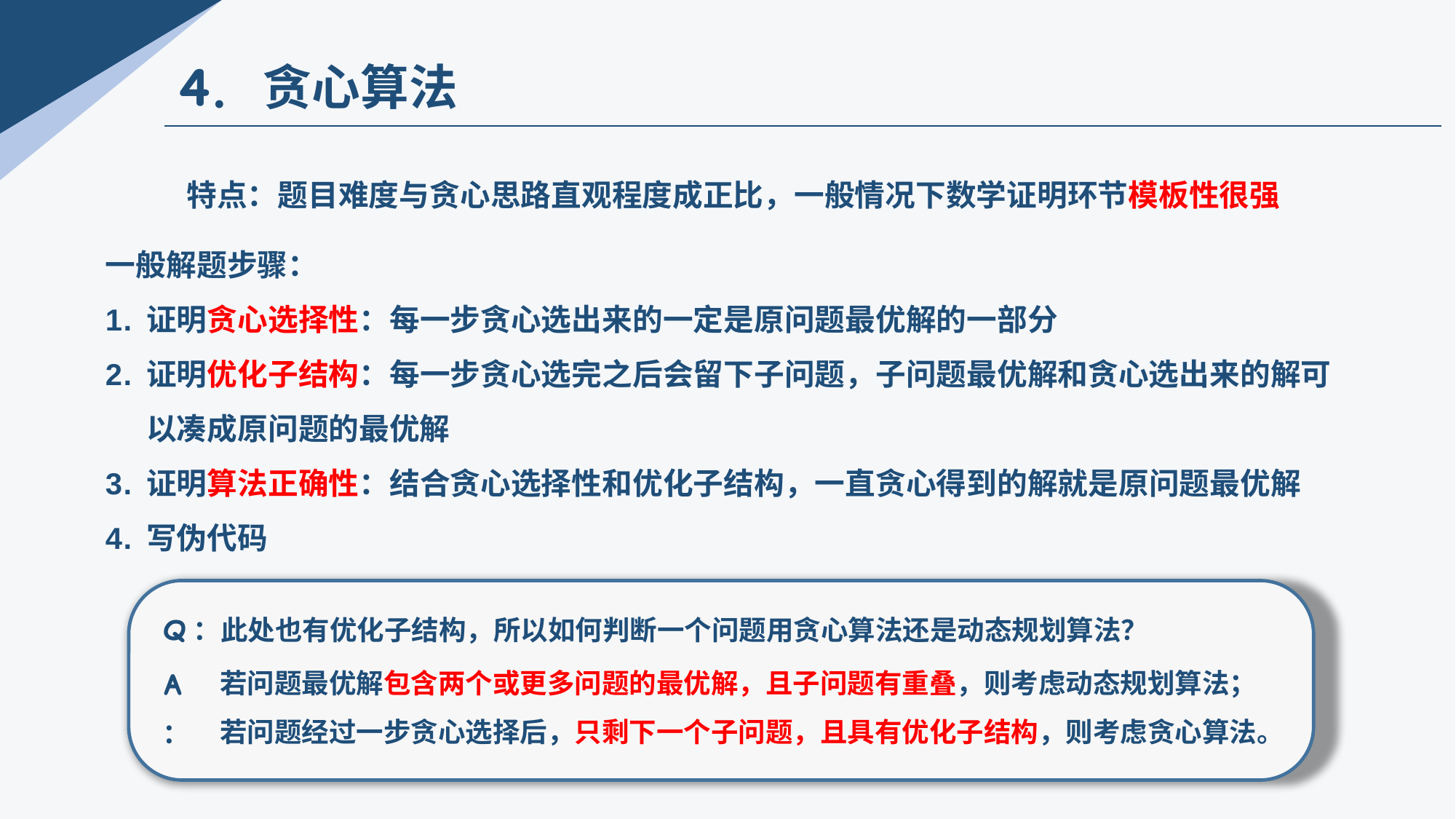

4. 贪心算法
特点：题目难度与贪心思路直观程度成正比，一般情况下数学证明环节模板性很强
一般解题步骤：
证明贪心选择性：每一步贪心选出来的一定是原问题最优解的一部分
证明优化子结构：每一步贪心选完之后会留下子问题，子问题最优解和贪心选出来的解可以凑成原问题的最优解
证明算法正确性：结合贪心选择性和优化子结构，一直贪心得到的解就是原问题最优解
写伪代码

Q：此处也有优化子结构，所以如何判断一个问题用贪心算法还是动态规划算法？
若问题最优解包含两个或更多问题的最优解，且子问题有重叠，则考虑动态规划算法；
若问题经过一步贪心选择后，只剩下一个子问题，且具有优化子结构，则考虑贪心算法。
A：